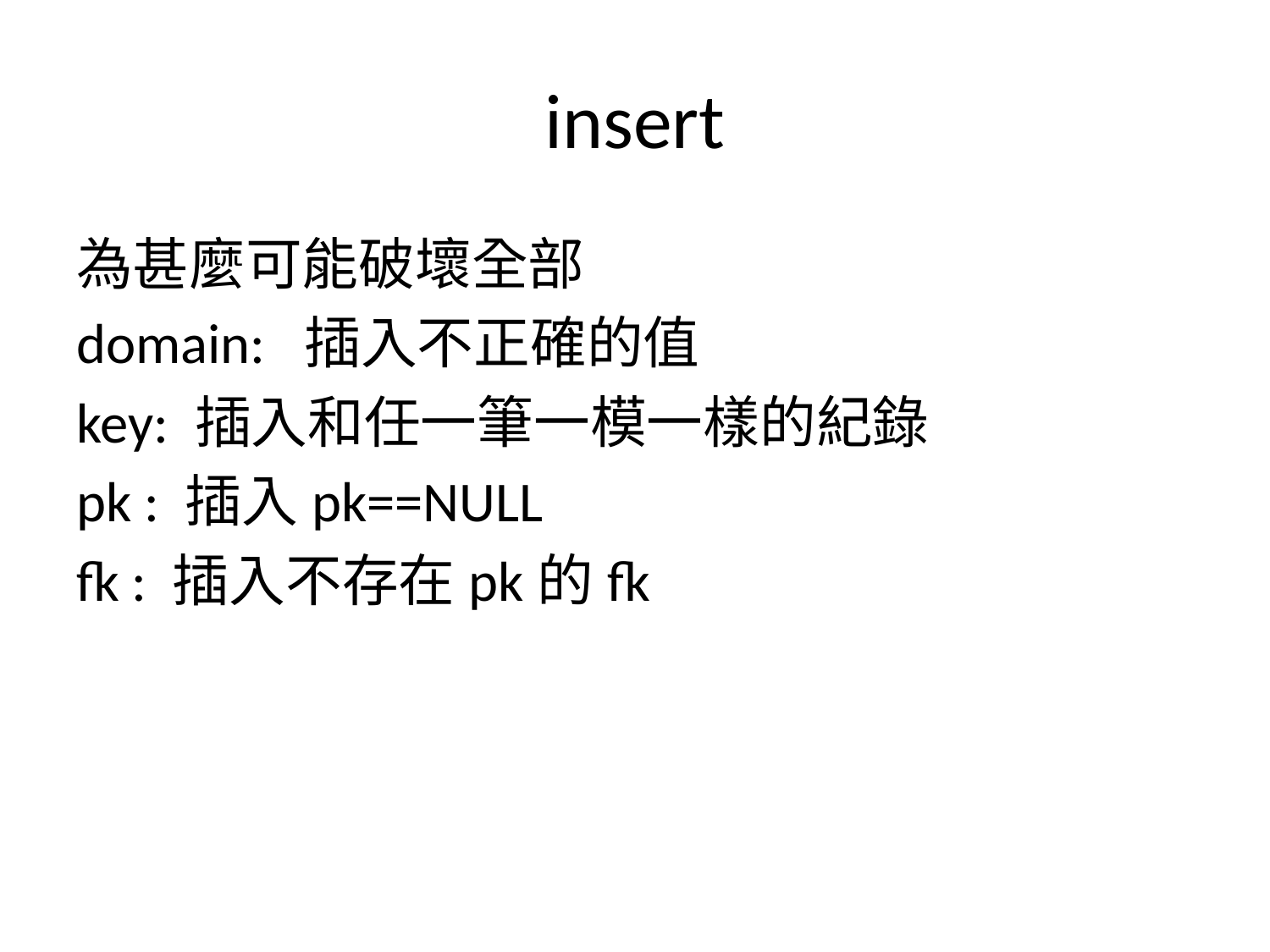

# insert
為甚麼可能破壞全部
domain:  插入不正確的值
key: 插入和任一筆一模一樣的紀錄
pk : 插入pk==NULL
fk : 插入不存在pk的fk